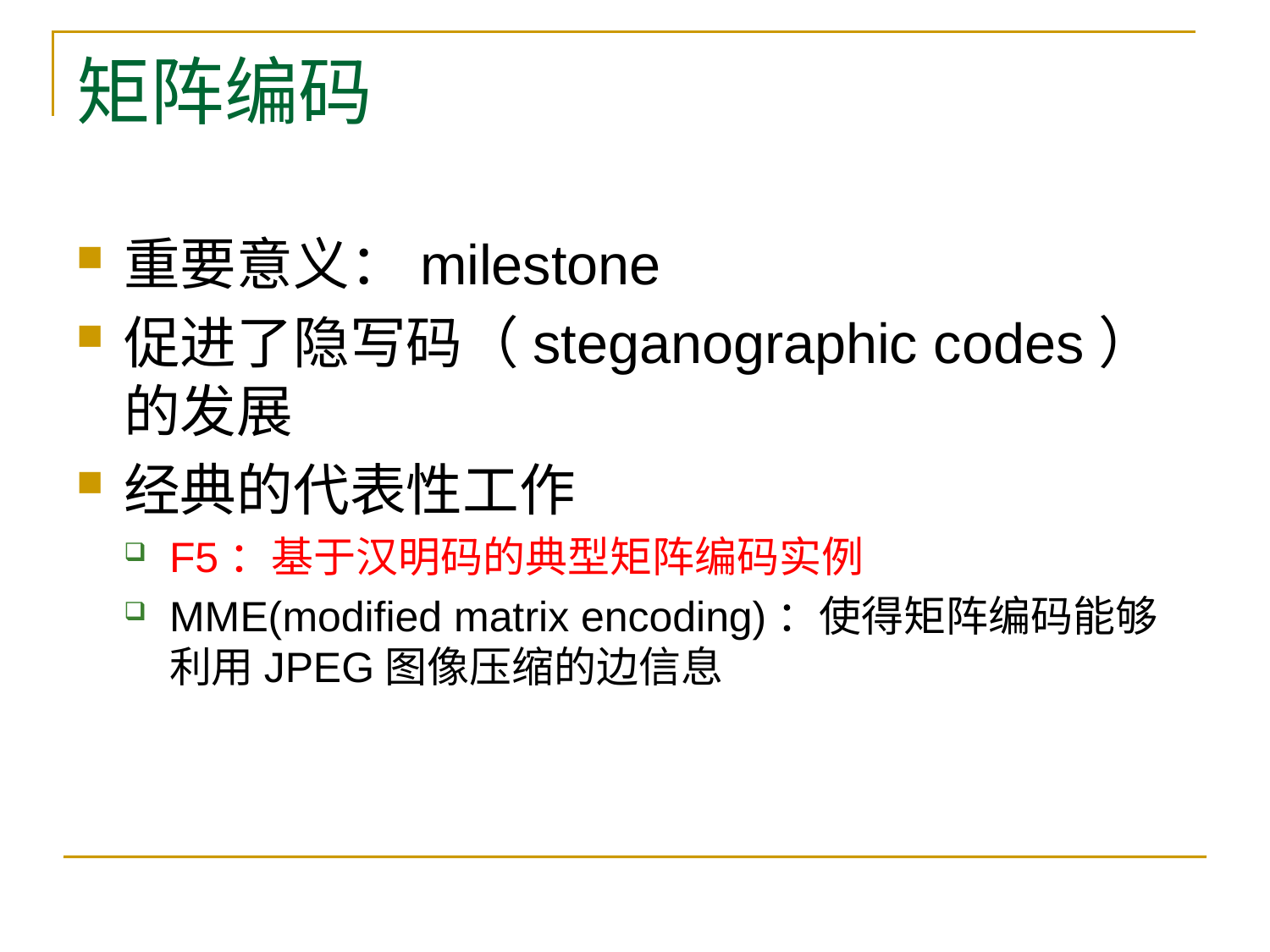

# 矩阵编码
重要意义：milestone
促进了隐写码（steganographic codes）的发展
经典的代表性工作
F5：基于汉明码的典型矩阵编码实例
MME(modified matrix encoding)：使得矩阵编码能够利用JPEG图像压缩的边信息